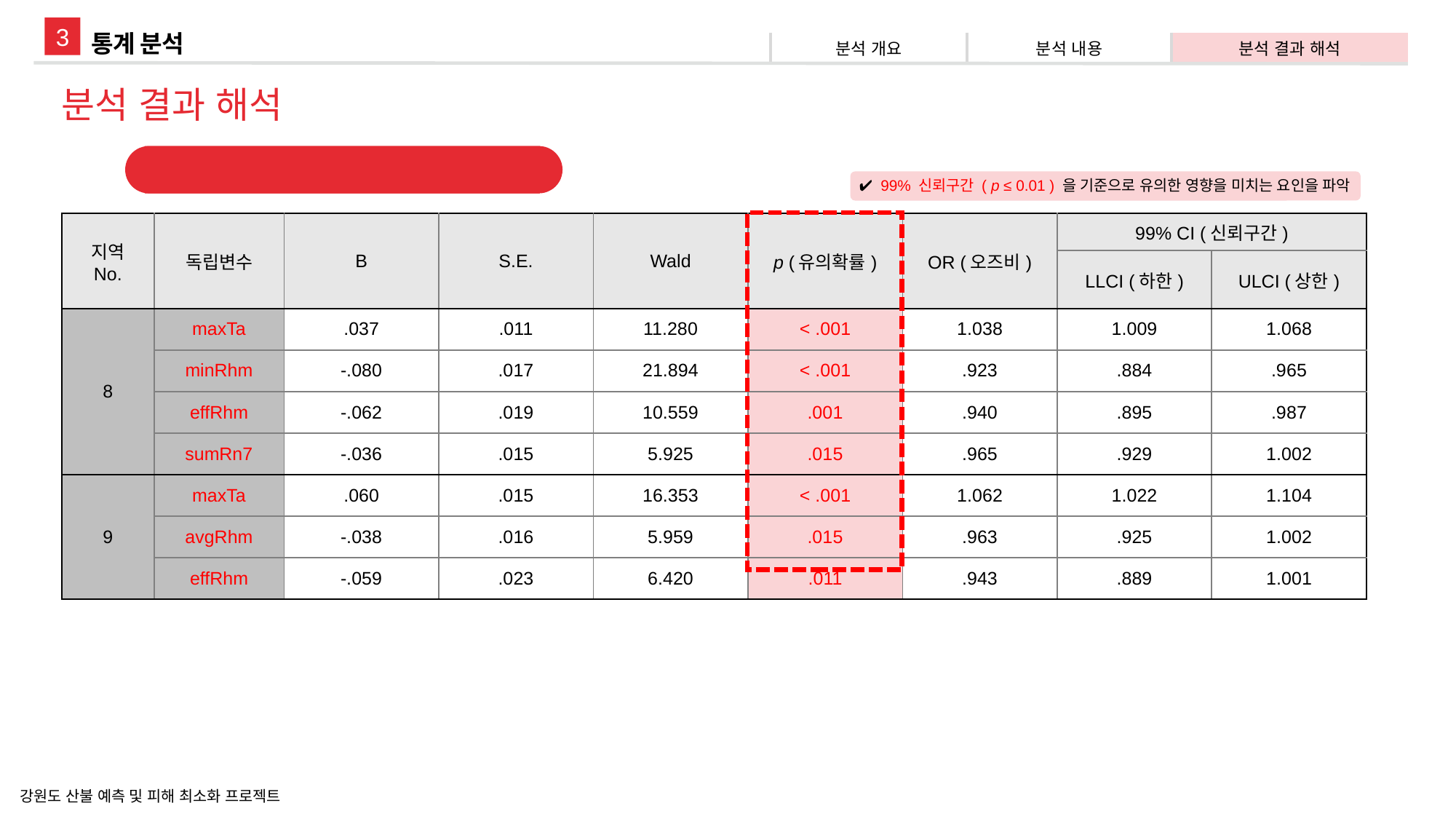

3
통계 분석
| 분석 개요 | 분석 내용 | 분석 결과 해석 |
| --- | --- | --- |
분석 결과 해석

지역별 산불 발생여부에 미치는 영향
✔  99% 신뢰구간 ( p ≤ 0.01 ) 을 기준으로 유의한 영향을 미치는 요인을 파악

| 지역 No. | 독립변수 | B | S.E. | Wald | p (유의확률) | OR (오즈비) | 99% CI (신뢰구간) |  |
| --- | --- | --- | --- | --- | --- | --- | --- | --- |
|  |  |  |  |  |  |  | LLCI (하한) | ULCI (상한) |
| 8 | maxTa | .037 | .011 | 11.280 | < .001 | 1.038 | 1.009 | 1.068 |
|  | minRhm | -.080 | .017 | 21.894 | < .001 | .923 | .884 | .965 |
|  | effRhm | -.062 | .019 | 10.559 | .001 | .940 | .895 | .987 |
|  | sumRn7 | -.036 | .015 | 5.925 | .015 | .965 | .929 | 1.002 |
| 9 | maxTa | .060 | .015 | 16.353 | < .001 | 1.062 | 1.022 | 1.104 |
|  | avgRhm | -.038 | .016 | 5.959 | .015 | .963 | .925 | 1.002 |
|  | effRhm | -.059 | .023 | 6.420 | .011 | .943 | .889 | 1.001 |
강원도 산불 예측 및 피해 최소화 프로젝트